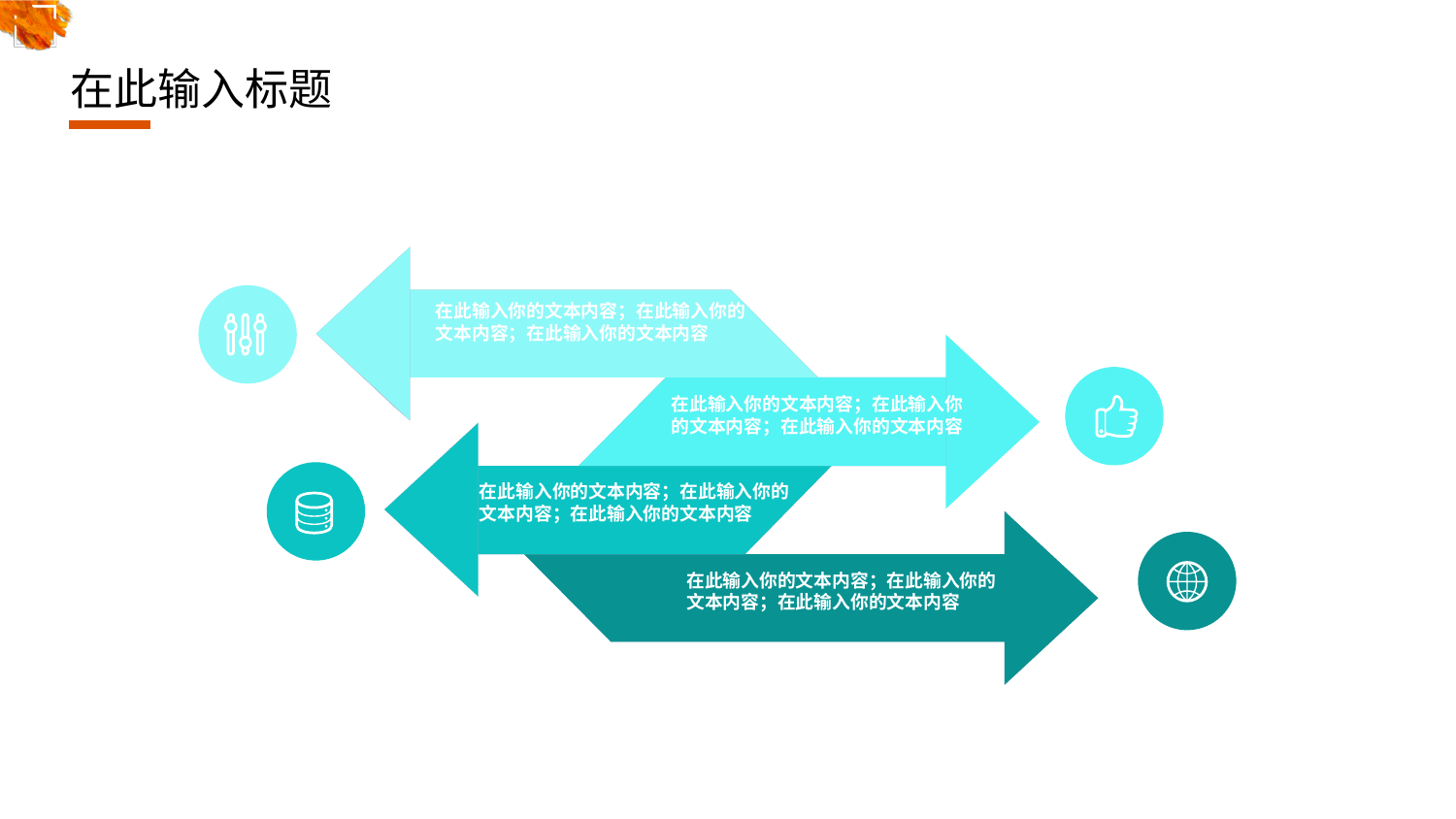

# 在此输入标题

在此输入你的文本内容；在此输入你的文本内容；在此输入你的文本内容
在此输入你的文本内容；在此输入你的文本内容；在此输入你的文本内容
在此输入你的文本内容；在此输入你的文本内容；在此输入你的文本内容
在此输入你的文本内容；在此输入你的文本内容；在此输入你的文本内容